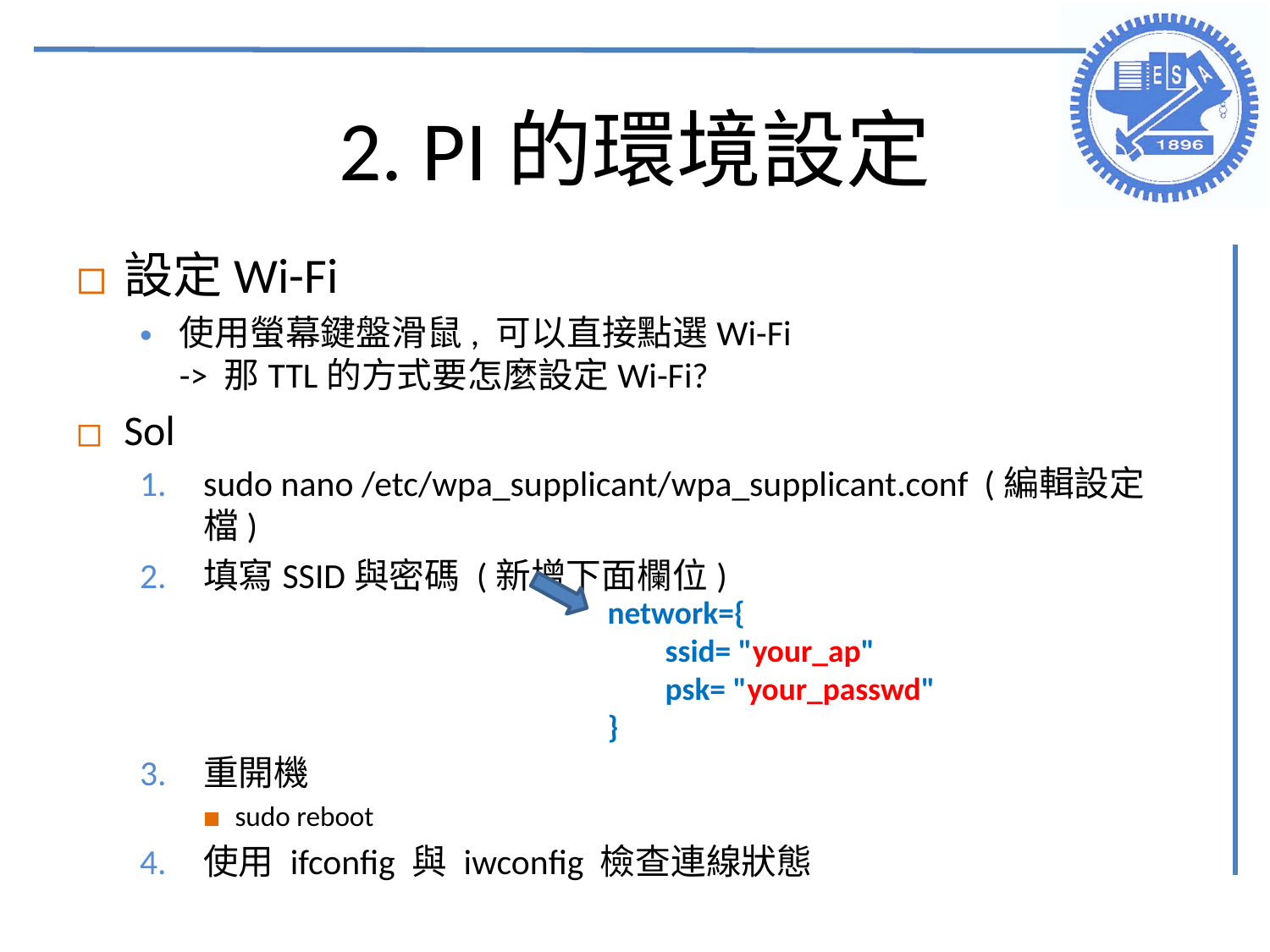

# 2. PI的環境設定
設定Wi-Fi
使用螢幕鍵盤滑鼠, 可以直接點選Wi-Fi
-> 那TTL的方式要怎麼設定Wi-Fi?
Sol
sudo nano /etc/wpa_supplicant/wpa_supplicant.conf  (編輯設定檔)
填寫SSID與密碼 (新增下面欄位)

重開機
sudo reboot
使用 ifconfig 與 iwconfig 檢查連線狀態

network={
        ssid= "your_ap"
        psk= "your_passwd"
}